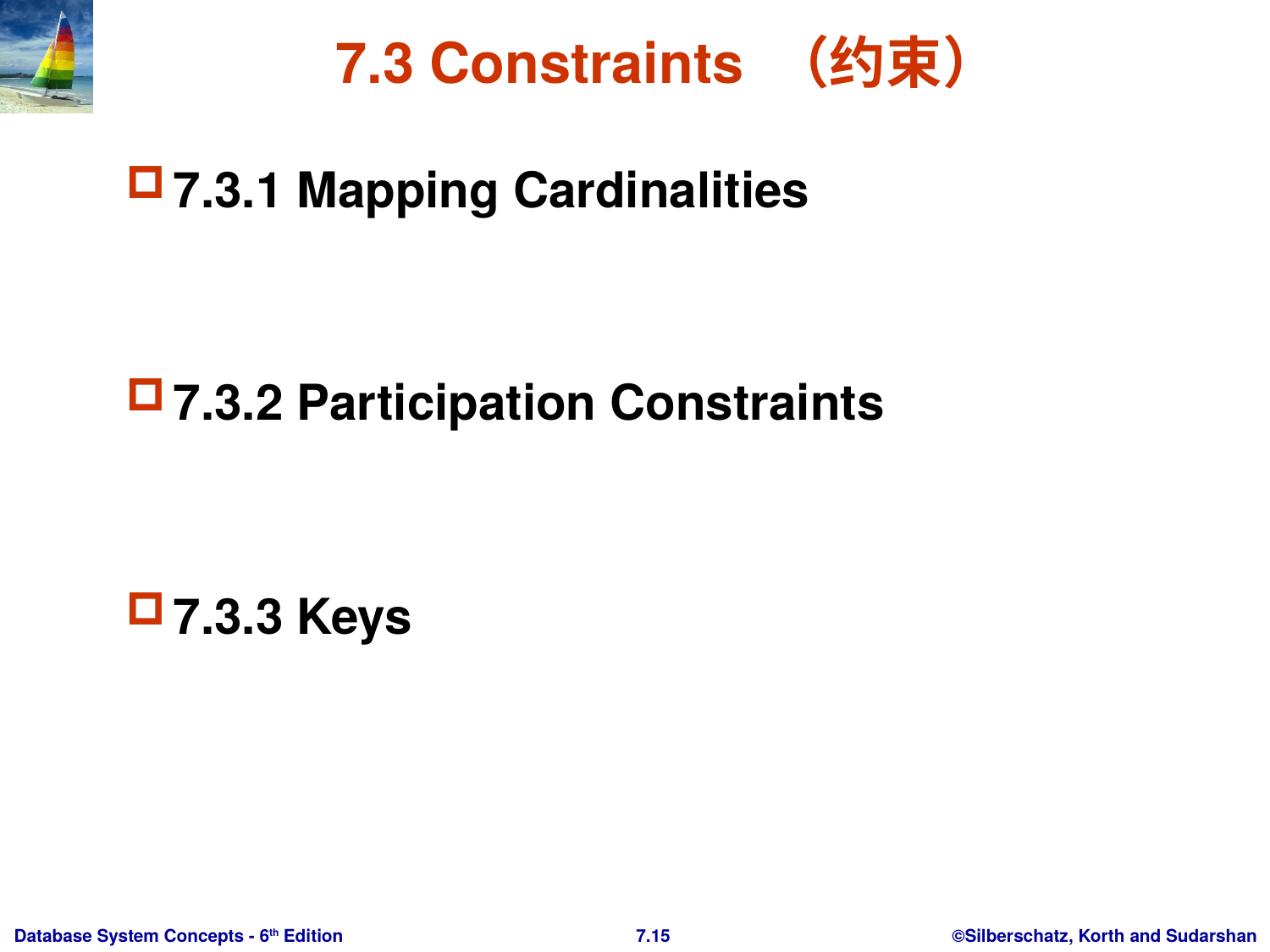

# 7.3 Constraints （约束）
7.3.1 Mapping Cardinalities

7.3.2 Participation Constraints

7.3.3 Keys